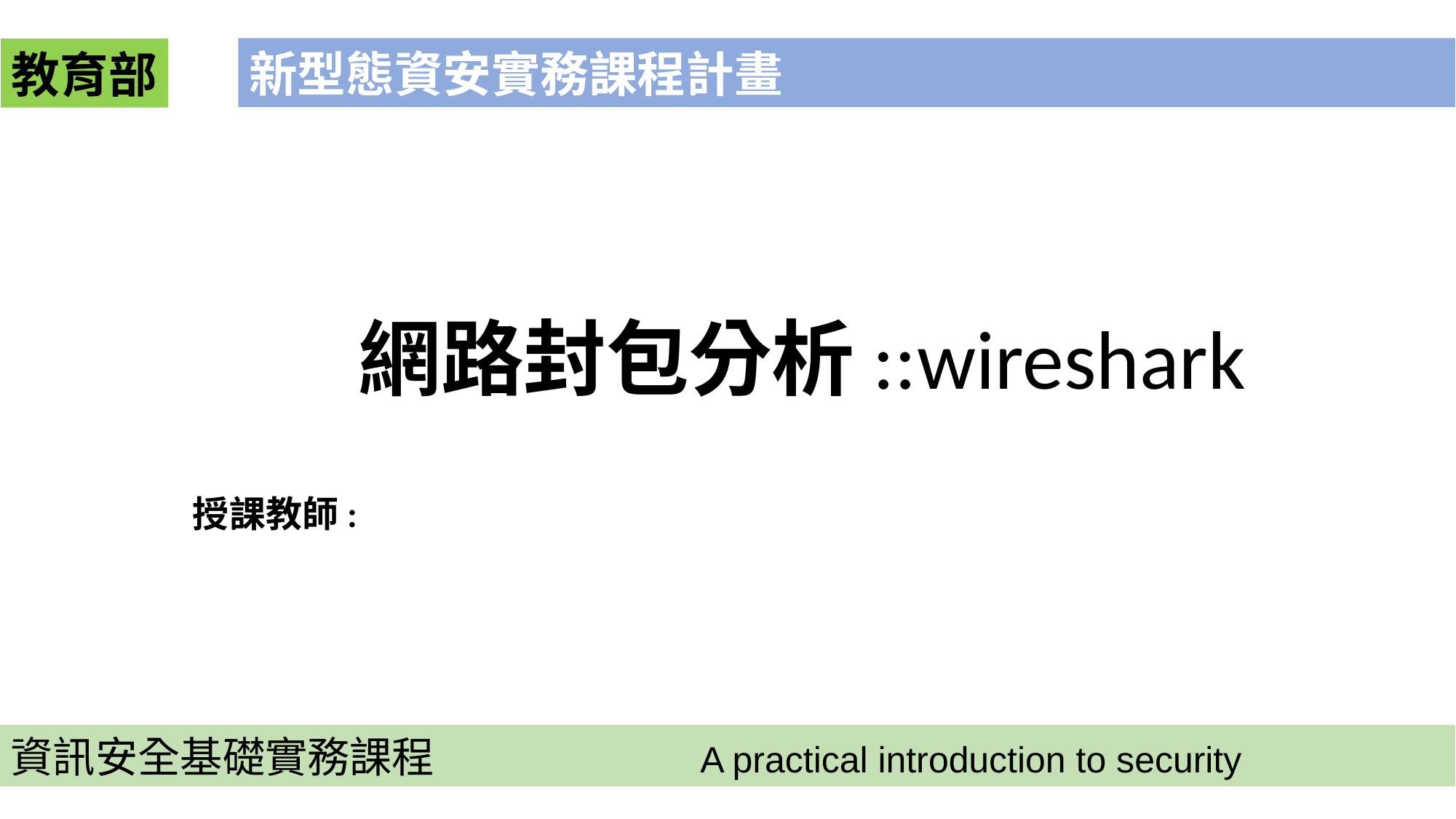

新型態資安實務課程計畫
教育部
# 網路封包分析::wireshark
授課教師:
資訊安全基礎實務課程                           A practical introduction to security